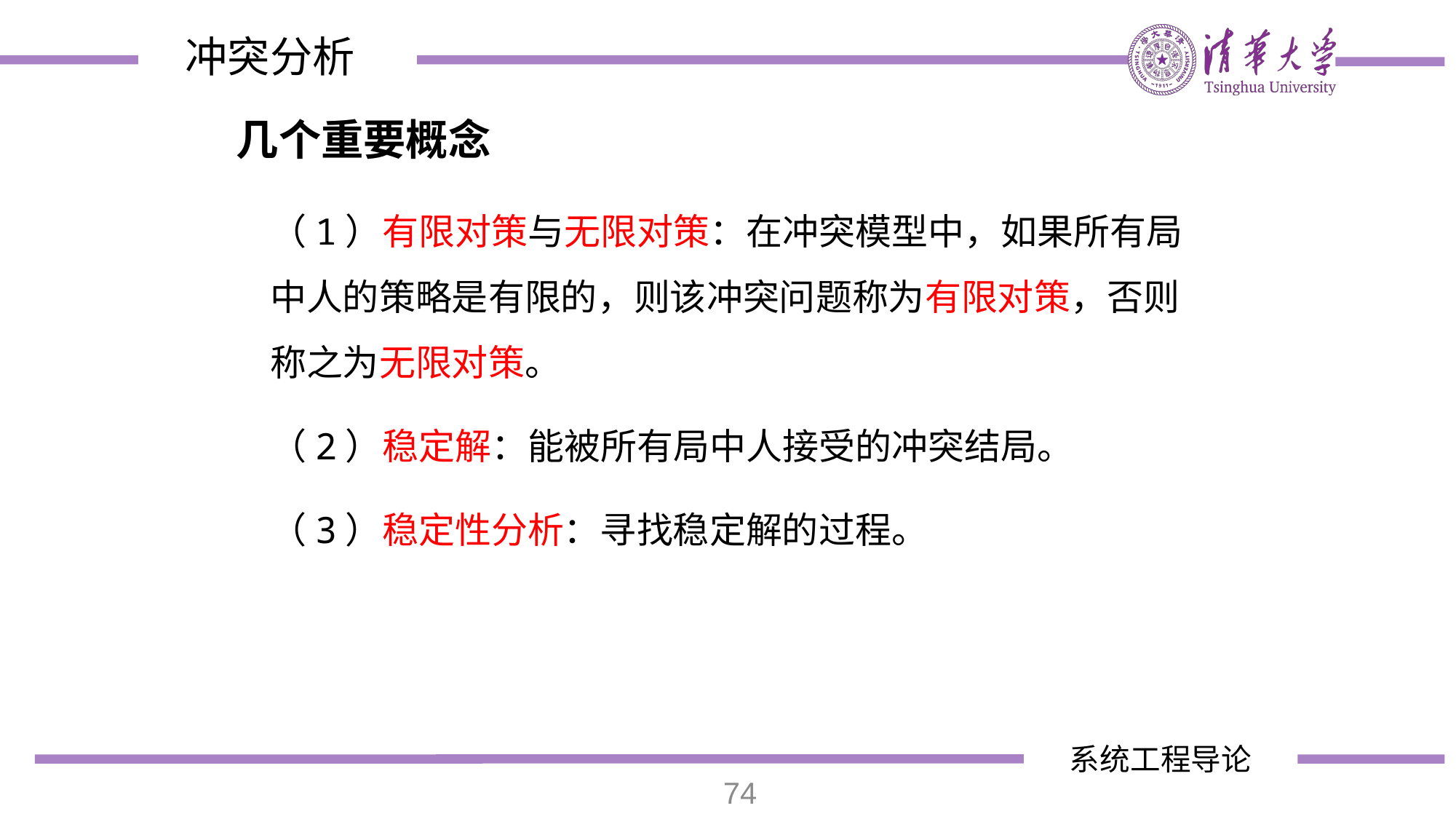

冲突分析
几个重要概念
（1）有限对策与无限对策：在冲突模型中，如果所有局中人的策略是有限的，则该冲突问题称为有限对策，否则称之为无限对策。
（2）稳定解：能被所有局中人接受的冲突结局。
（3）稳定性分析：寻找稳定解的过程。